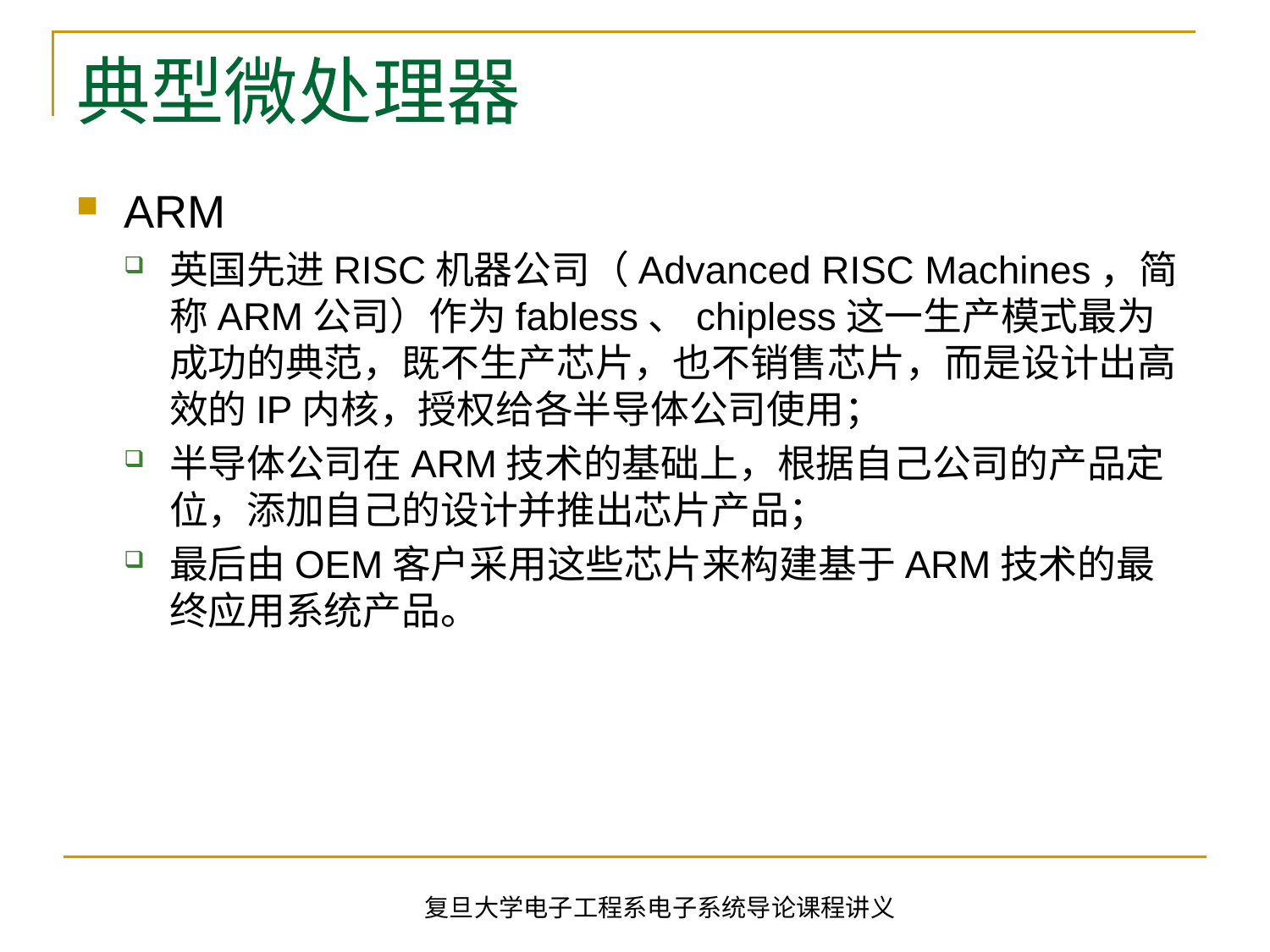

# 典型微处理器
ARM
英国先进RISC机器公司（Advanced RISC Machines，简称ARM公司）作为fabless、chipless这一生产模式最为成功的典范，既不生产芯片，也不销售芯片，而是设计出高效的IP内核，授权给各半导体公司使用；
半导体公司在ARM技术的基础上，根据自己公司的产品定位，添加自己的设计并推出芯片产品；
最后由OEM客户采用这些芯片来构建基于ARM技术的最终应用系统产品。